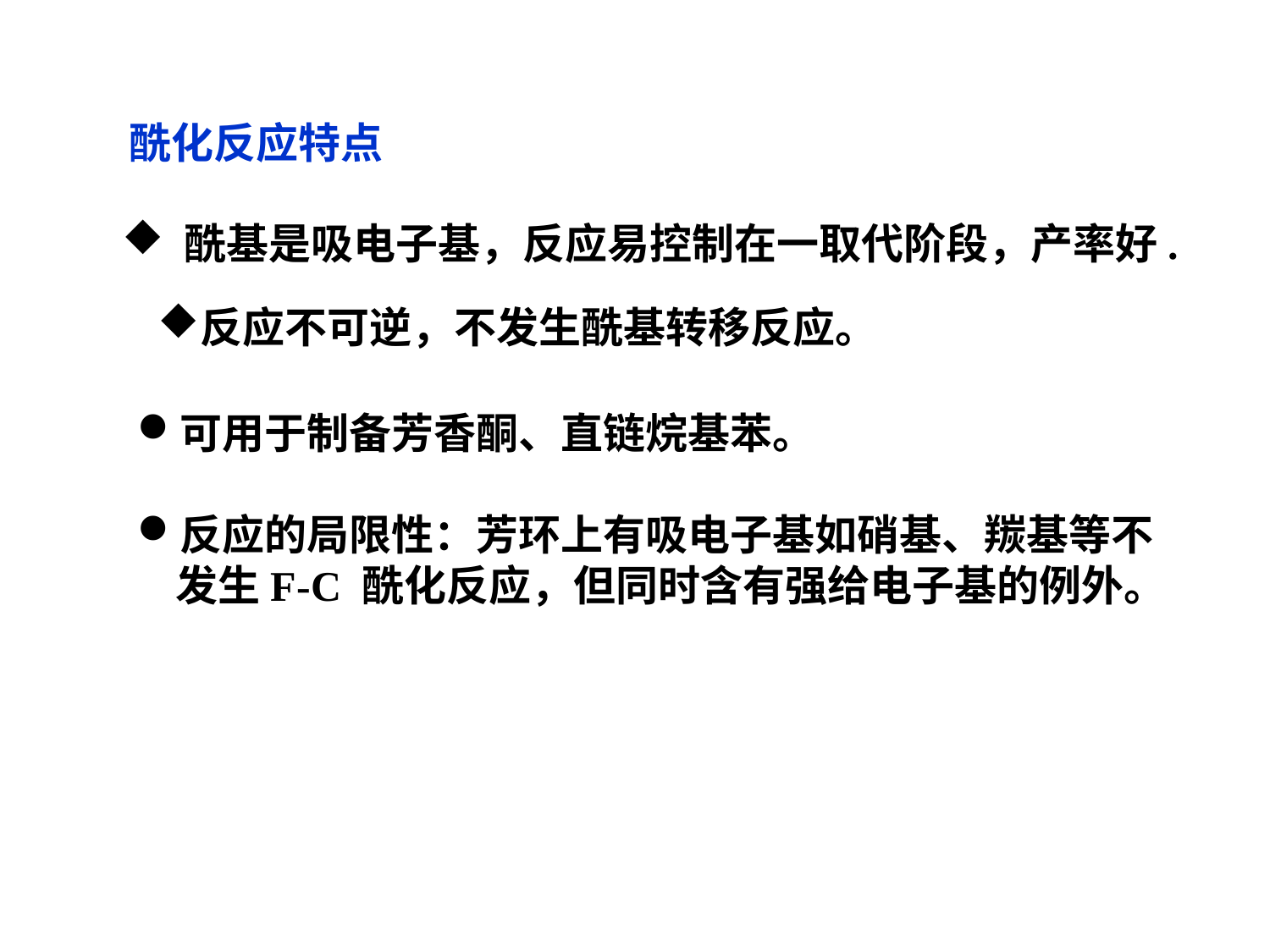

酰化反应特点
 酰基是吸电子基，反应易控制在一取代阶段，产率好.
反应不可逆，不发生酰基转移反应。
可用于制备芳香酮、直链烷基苯。

反应的局限性：芳环上有吸电子基如硝基、羰基等不
   发生F-C 酰化反应，但同时含有强给电子基的例外。